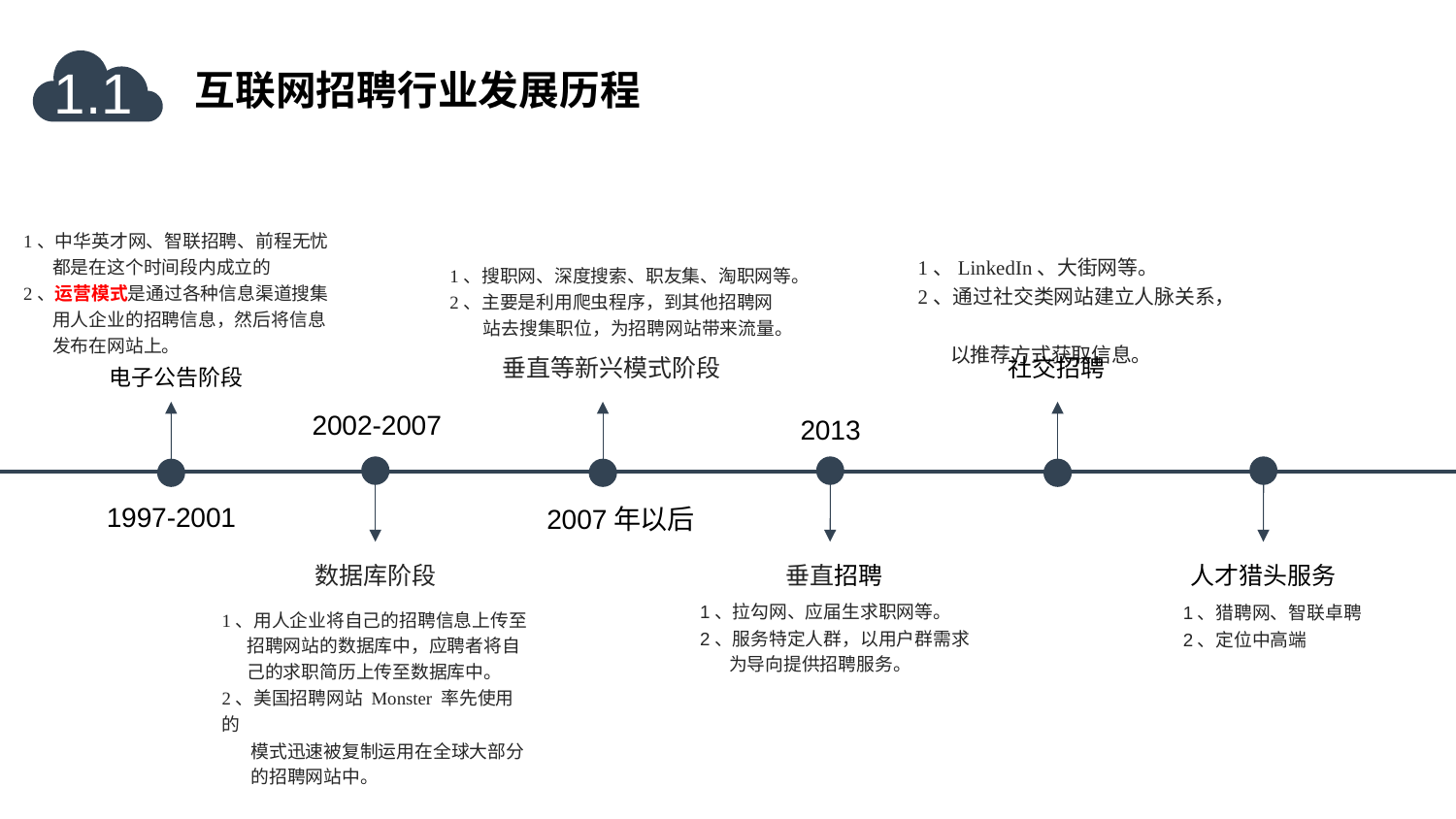

1.1

互联网招聘行业发展历程
1、中华英才网、智联招聘、前程无忧
      都是在这个时间段内成立的
2、运营模式是通过各种信息渠道搜集
      用人企业的招聘信息，然后将信息
      发布在网站上。
电子公告阶段
1、LinkedIn、大街网等。
2、通过社交类网站建立人脉关系，
      以推荐方式获取信息。
社交招聘
1、搜职网、深度搜索、职友集、淘职网等。
2、主要是利用爬虫程序，到其他招聘网
       站去搜集职位，为招聘网站带来流量。
垂直等新兴模式阶段
2002-2007
2013

1997-2001
2007年以后
人才猎头服务
1、猎聘网、智联卓聘
2、定位中高端
垂直招聘
1、拉勾网、应届生求职网等。
2、服务特定人群，以用户群需求
      为导向提供招聘服务。
数据库阶段
1、用人企业将自己的招聘信息上传至
     招聘网站的数据库中，应聘者将自
     己的求职简历上传至数据库中。
2、美国招聘网站 Monster 率先使用的
      模式迅速被复制运用在全球大部分
      的招聘网站中。